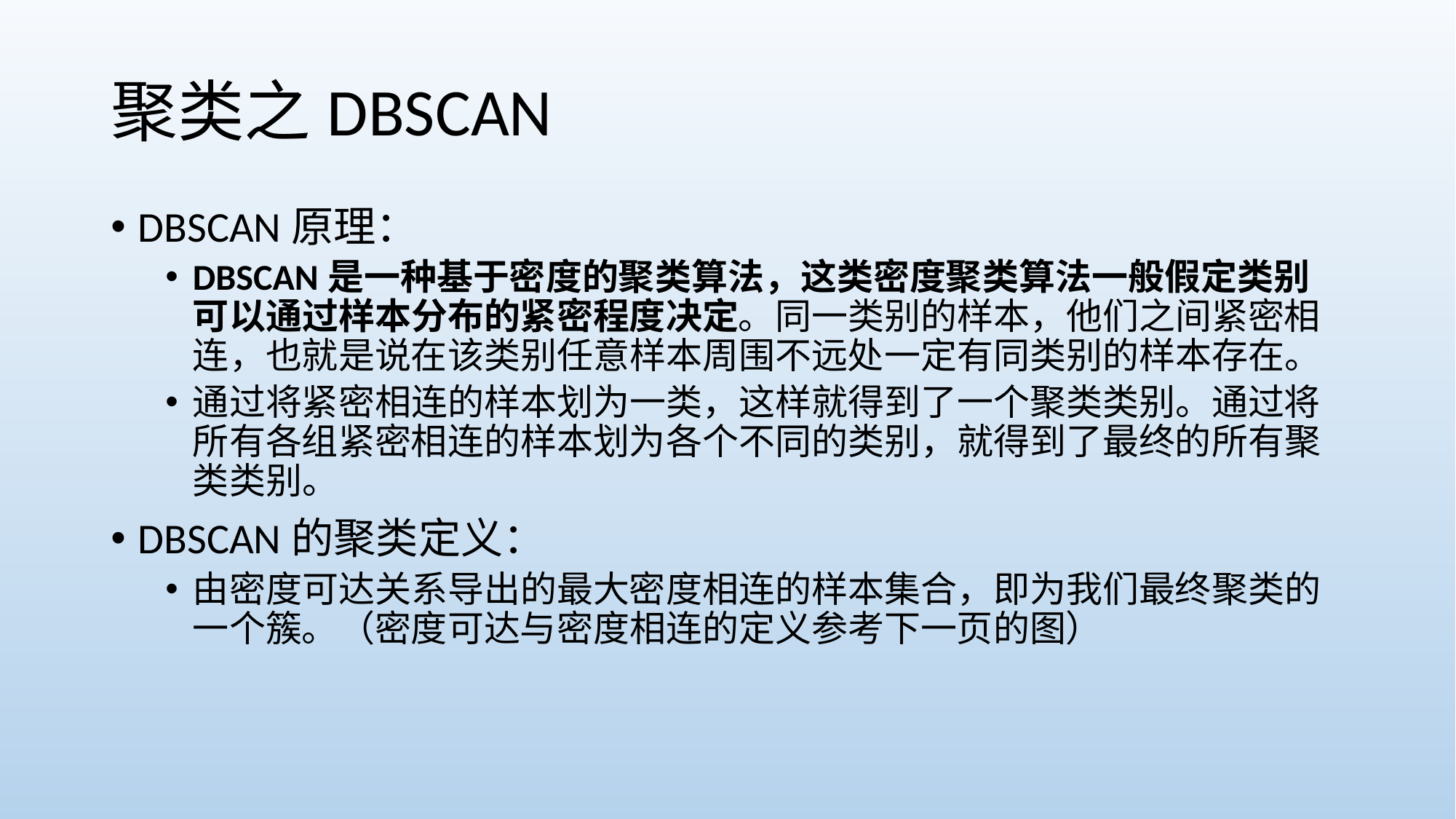

# 聚类之DBSCAN
DBSCAN原理：
DBSCAN是一种基于密度的聚类算法，这类密度聚类算法一般假定类别可以通过样本分布的紧密程度决定。同一类别的样本，他们之间紧密相连，也就是说在该类别任意样本周围不远处一定有同类别的样本存在。
通过将紧密相连的样本划为一类，这样就得到了一个聚类类别。通过将所有各组紧密相连的样本划为各个不同的类别，就得到了最终的所有聚类类别。
DBSCAN的聚类定义：
由密度可达关系导出的最大密度相连的样本集合，即为我们最终聚类的一个簇。（密度可达与密度相连的定义参考下一页的图）